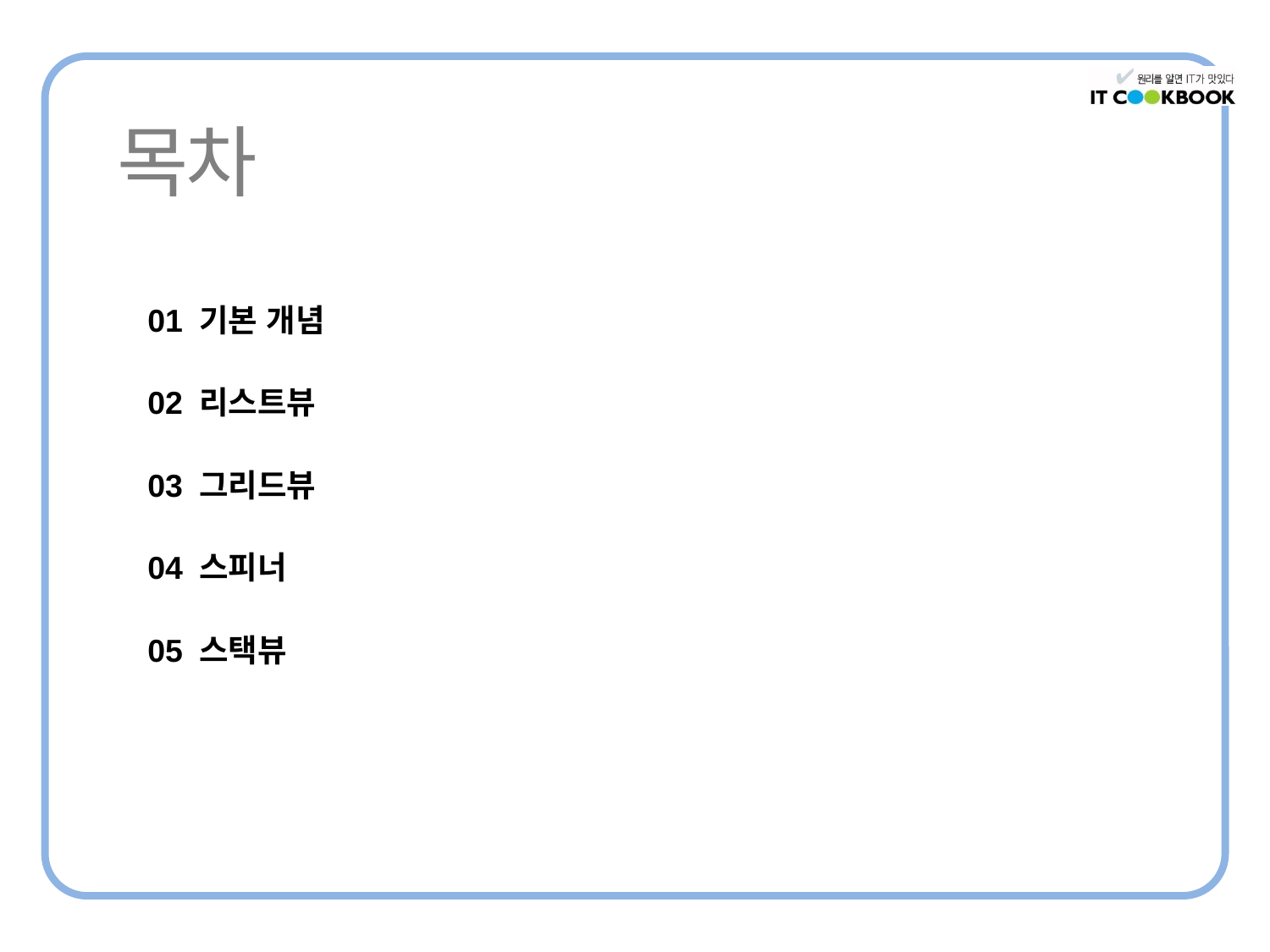

01 기본 개념
02 리스트뷰
03 그리드뷰
04 스피너
05 스택뷰